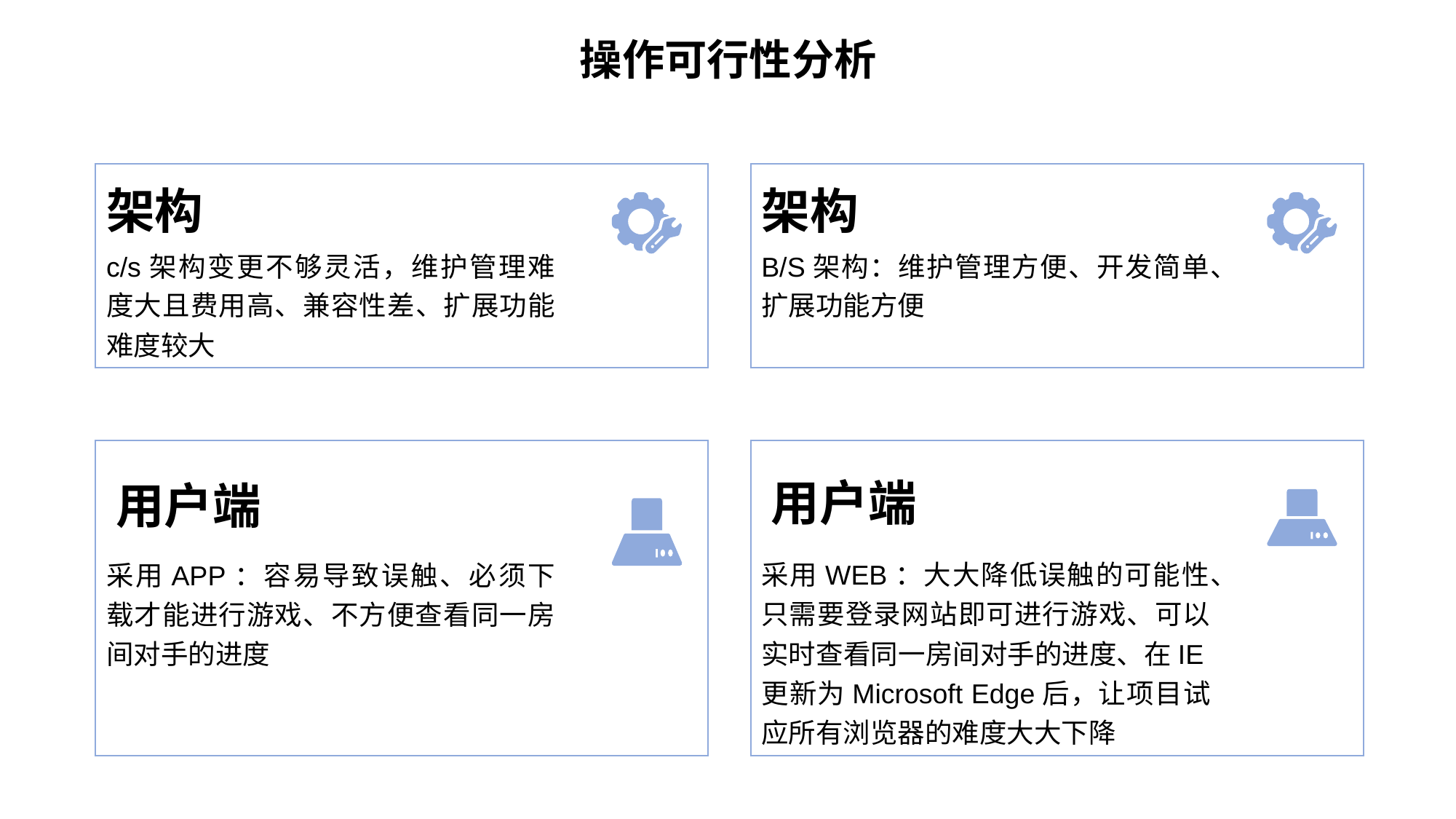

操作可行性分析

架构
c/s架构变更不够灵活，维护管理难度大且费用高、兼容性差、扩展功能难度较大

架构
B/S架构：维护管理方便、开发简单、扩展功能方便

用户端
采用APP：容易导致误触、必须下载才能进行游戏、不方便查看同一房间对手的进度

用户端
采用WEB：大大降低误触的可能性、只需要登录网站即可进行游戏、可以实时查看同一房间对手的进度、在IE更新为Microsoft Edge后，让项目试应所有浏览器的难度大大下降